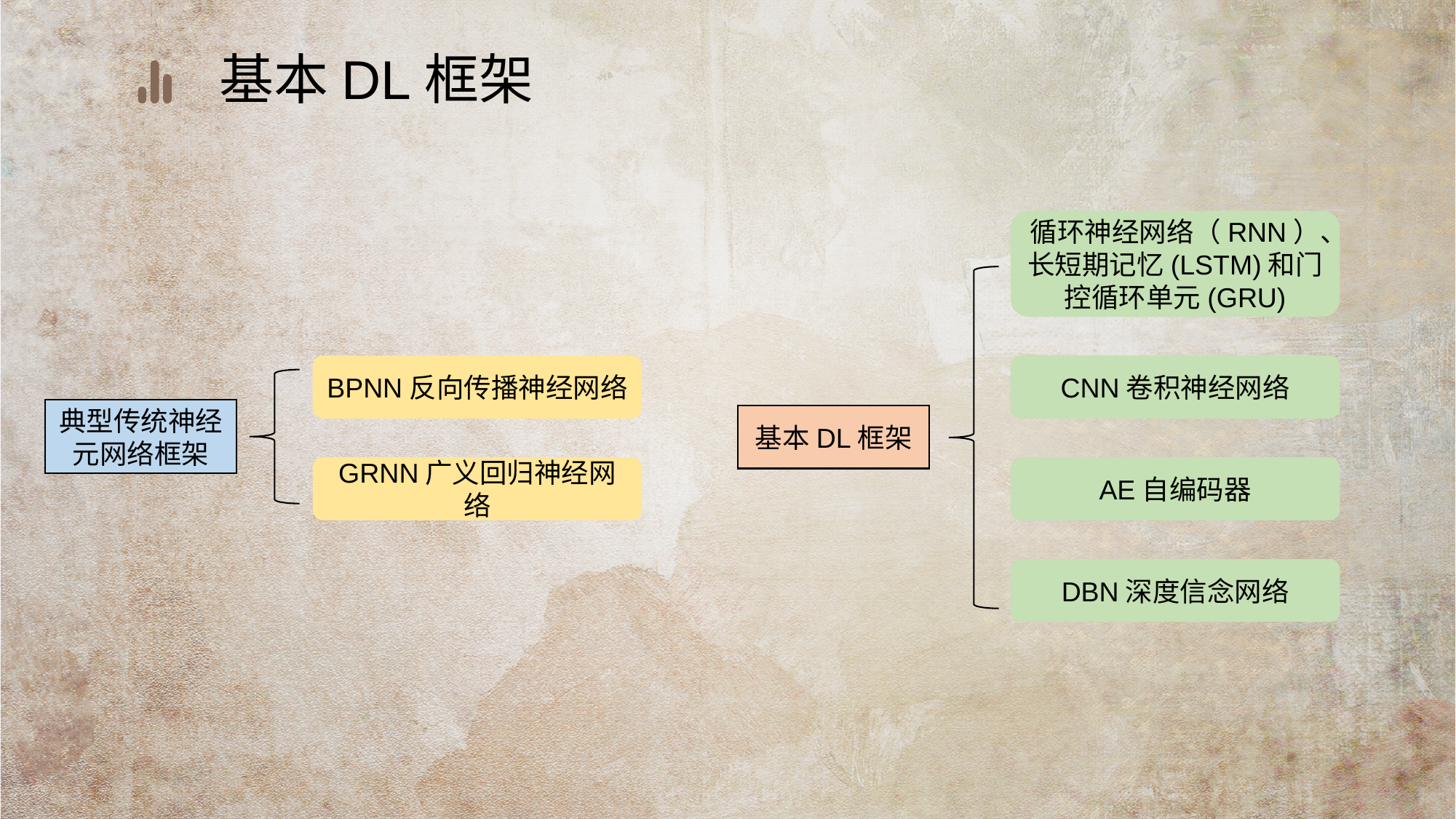

基本DL框架

循环神经网络（RNN）、长短期记忆(LSTM)和门控循环单元(GRU)

CNN卷积神经网络
基本DL框架
AE自编码器
DBN深度信念网络
BPNN反向传播神经网络

典型传统神经元网络框架
GRNN广义回归神经网络